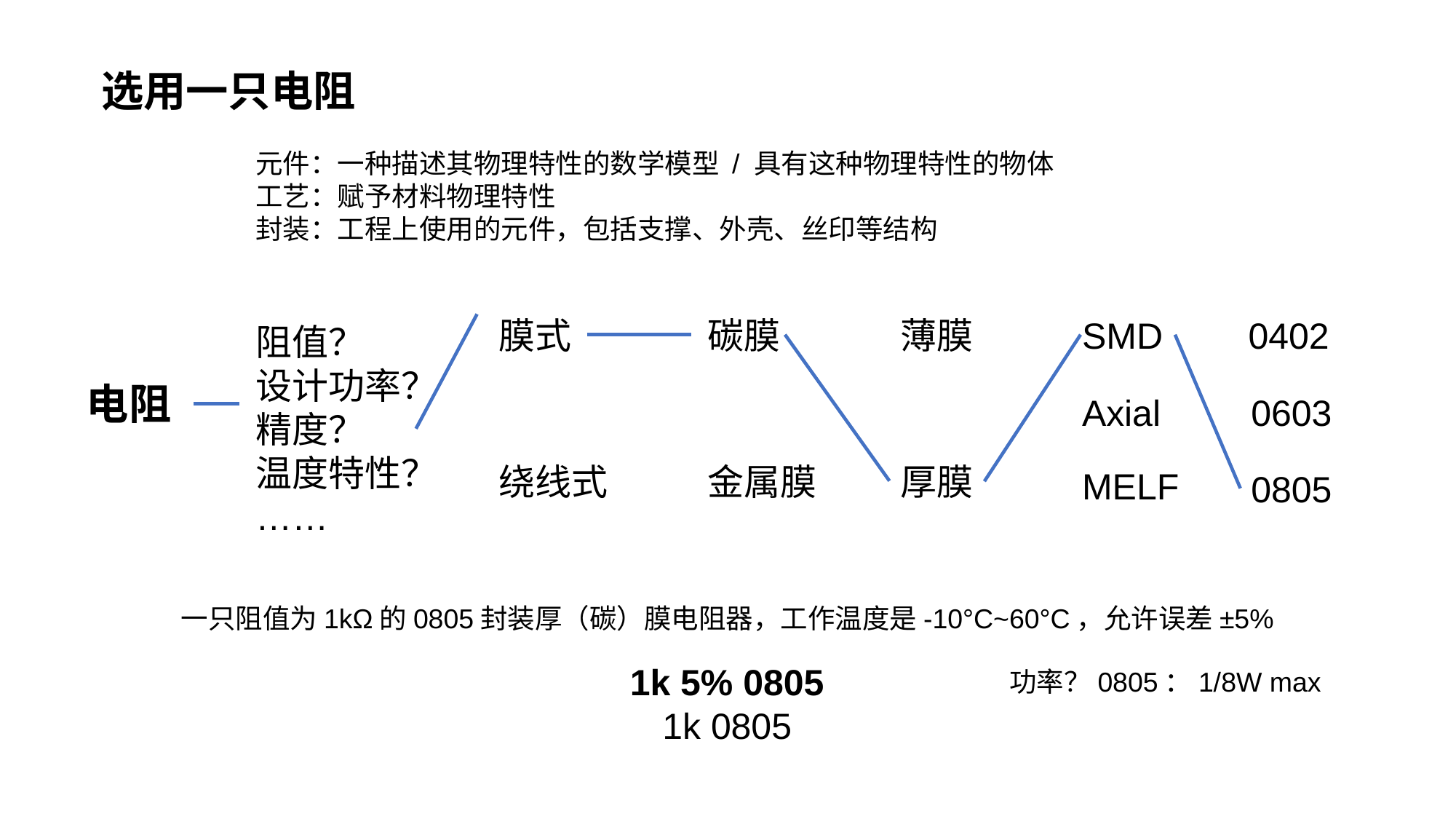

选用一只电阻
元件：一种描述其物理特性的数学模型 / 具有这种物理特性的物体
工艺：赋予材料物理特性
封装：工程上使用的元件，包括支撑、外壳、丝印等结构
薄膜
SMD
0402
碳膜
膜式
阻值？
设计功率？
精度？
温度特性？
……
电阻
Axial
0603
绕线式
金属膜
厚膜
MELF
0805
一只阻值为1kΩ的0805封装厚（碳）膜电阻器，工作温度是-10°C~60°C，允许误差±5%
1k 5% 0805
1k 0805
功率？0805：1/8W max